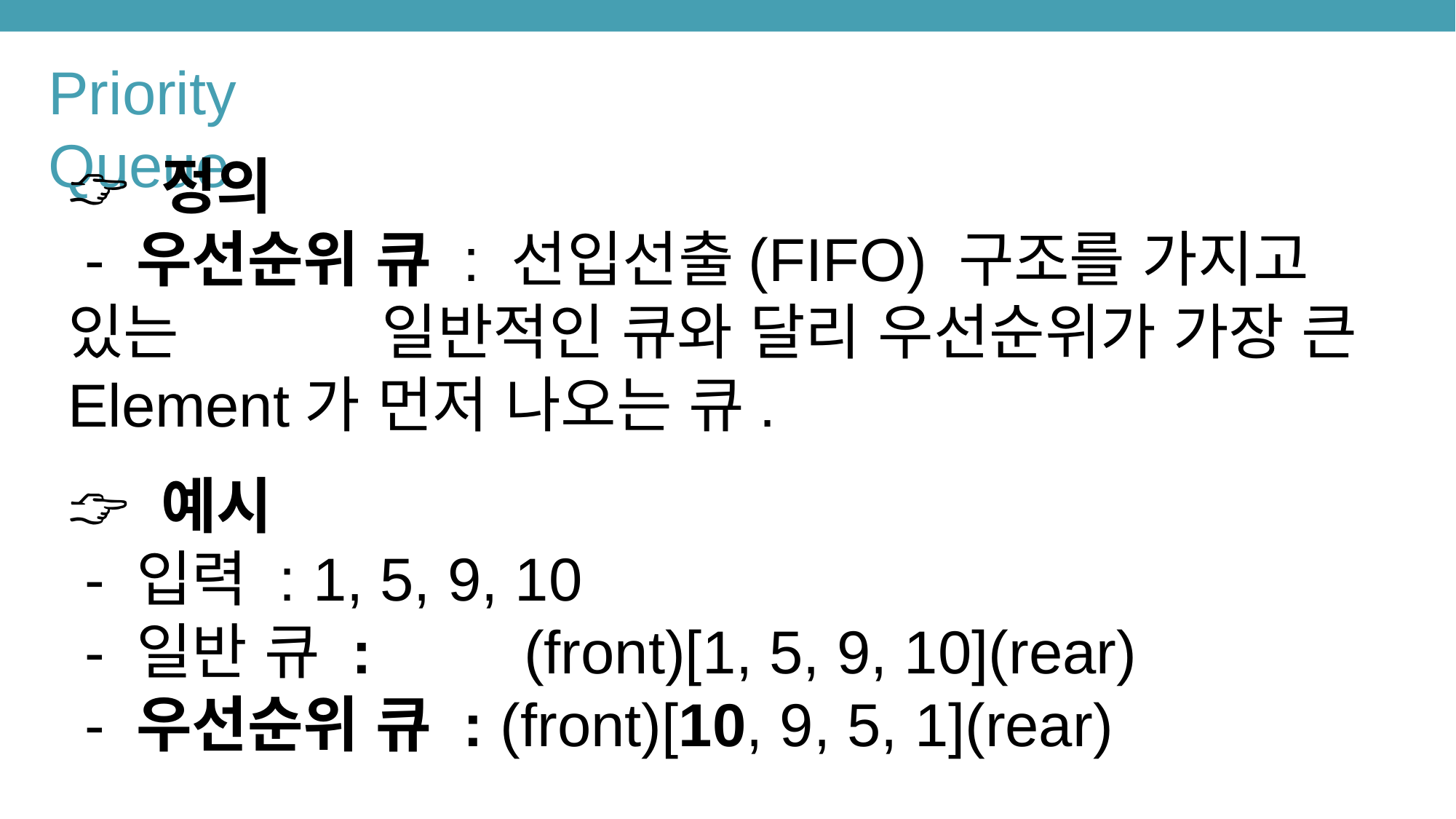

Priority Queue
👉 정의
 - 우선순위 큐 : 선입선출(FIFO) 구조를 가지고 있는            일반적인 큐와 달리 우선순위가 가장 큰 Element가 먼저 나오는 큐.

👉 예시
 - 입력 : 1, 5, 9, 10
 - 일반 큐 :         (front)[1, 5, 9, 10](rear)
 - 우선순위 큐 : (front)[10, 9, 5, 1](rear)